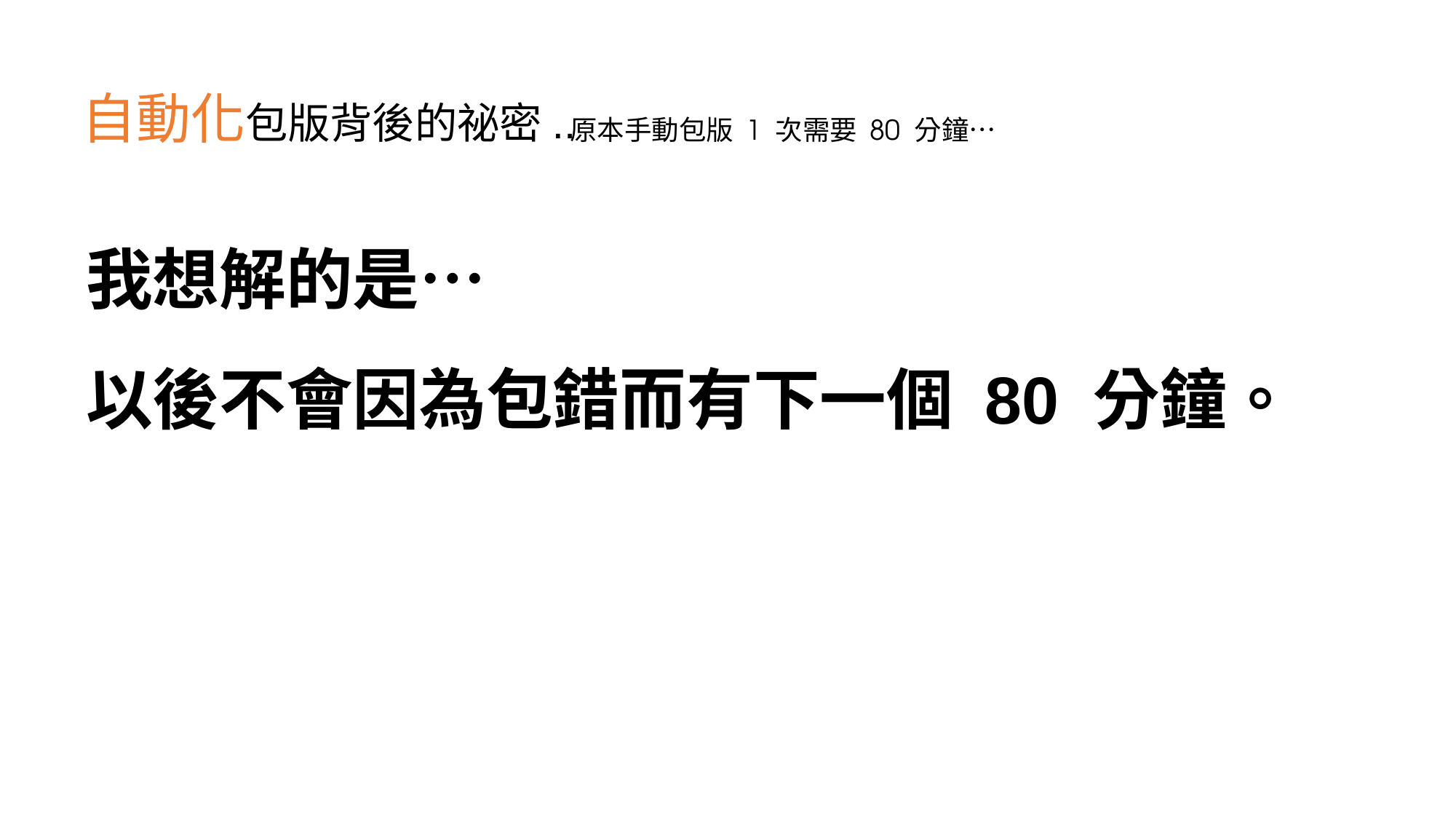

自動化包版背後的祕密..
原本手動包版 1 次需要 80 分鐘…
我想解的是…
以後不會因為包錯而有下一個 80 分鐘。